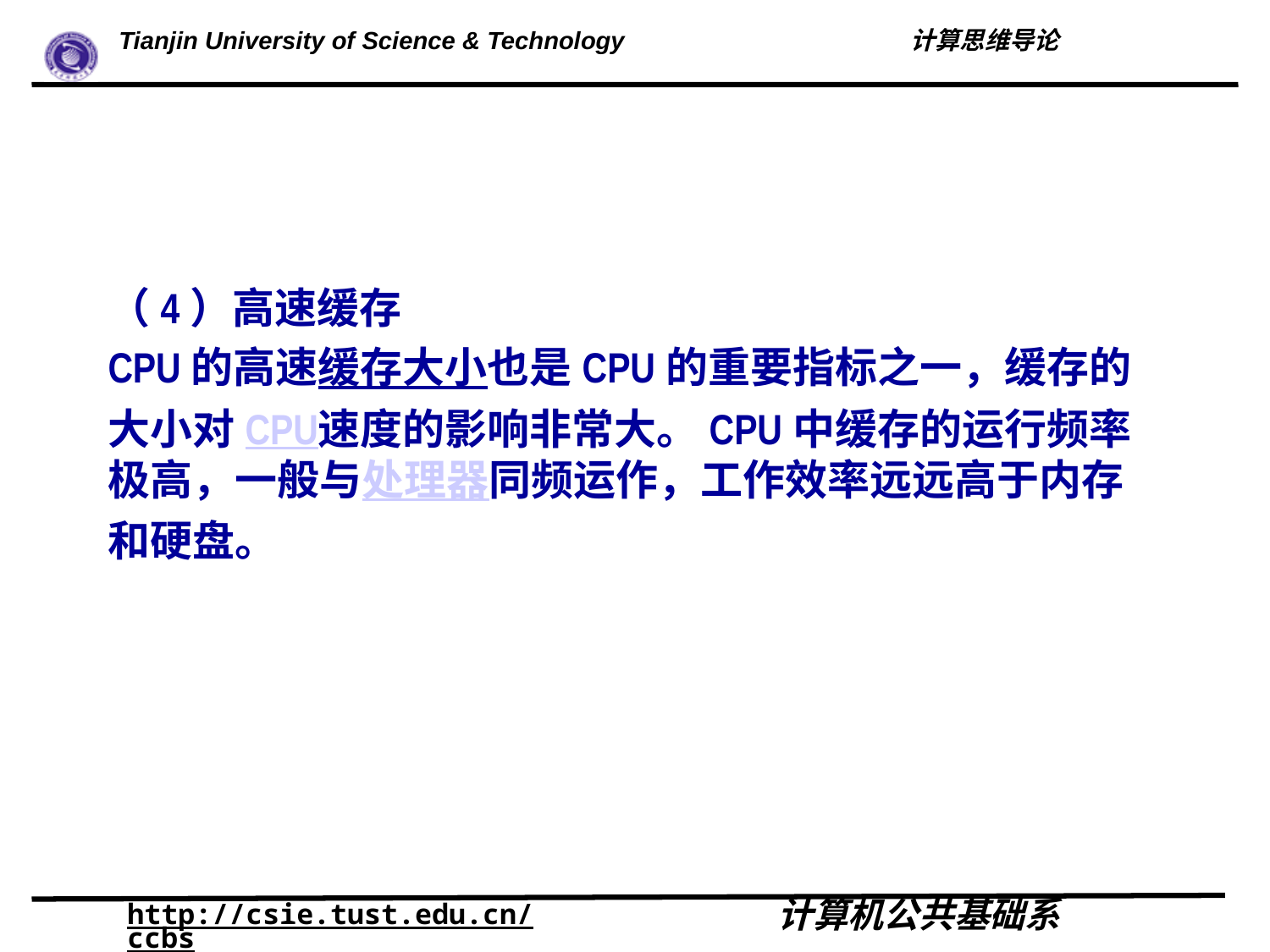

#
（4）高速缓存
CPU的高速缓存大小也是CPU的重要指标之一，缓存的大小对CPU速度的影响非常大。CPU中缓存的运行频率极高，一般与处理器同频运作，工作效率远远高于内存和硬盘。